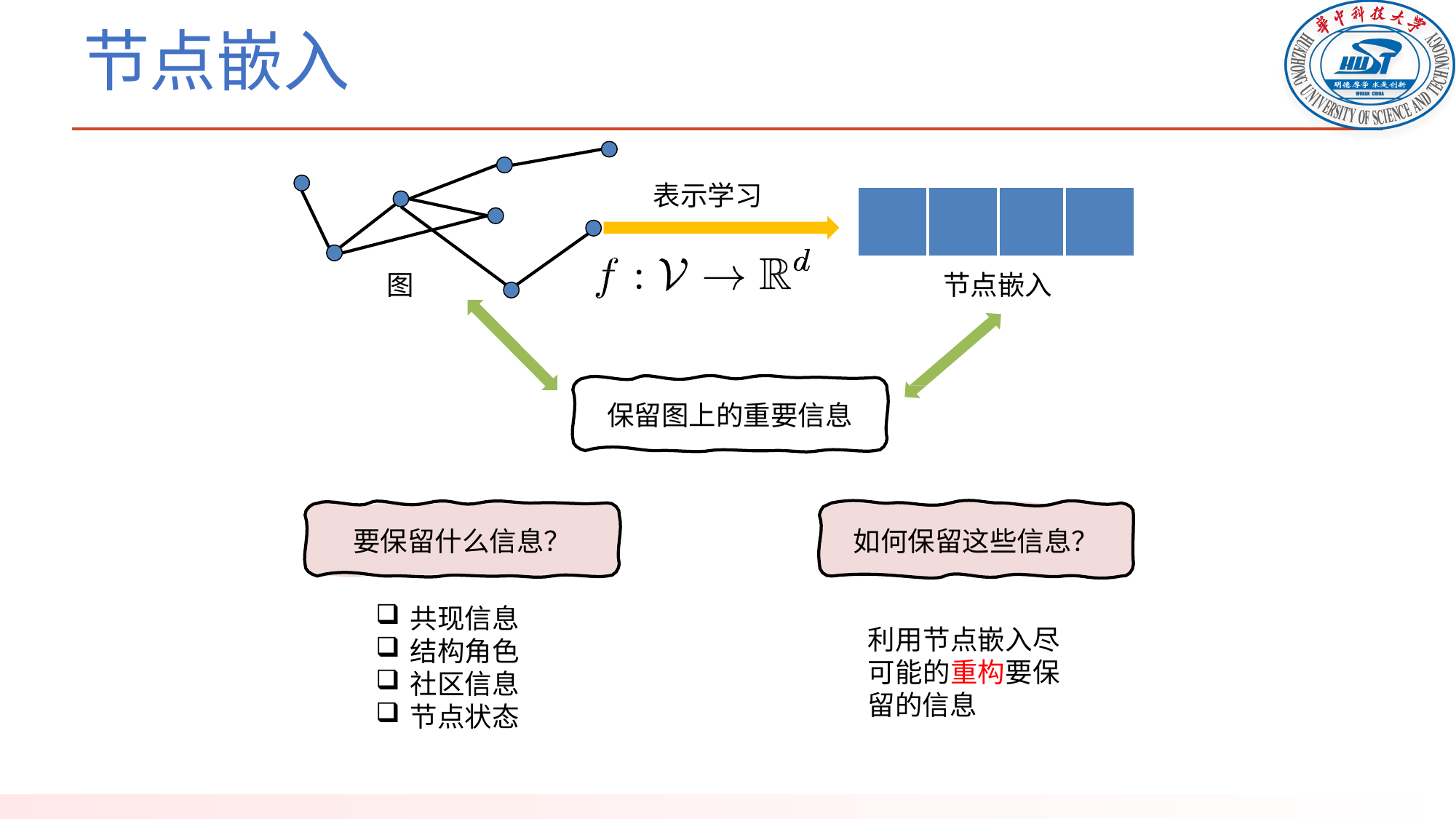

# 节点嵌入

表示学习

节点嵌入
图

保留图上的重要信息

要保留什么信息？
如何保留这些信息？
共现信息
结构角色
社区信息
节点状态
利用节点嵌入尽可能的重构要保留的信息